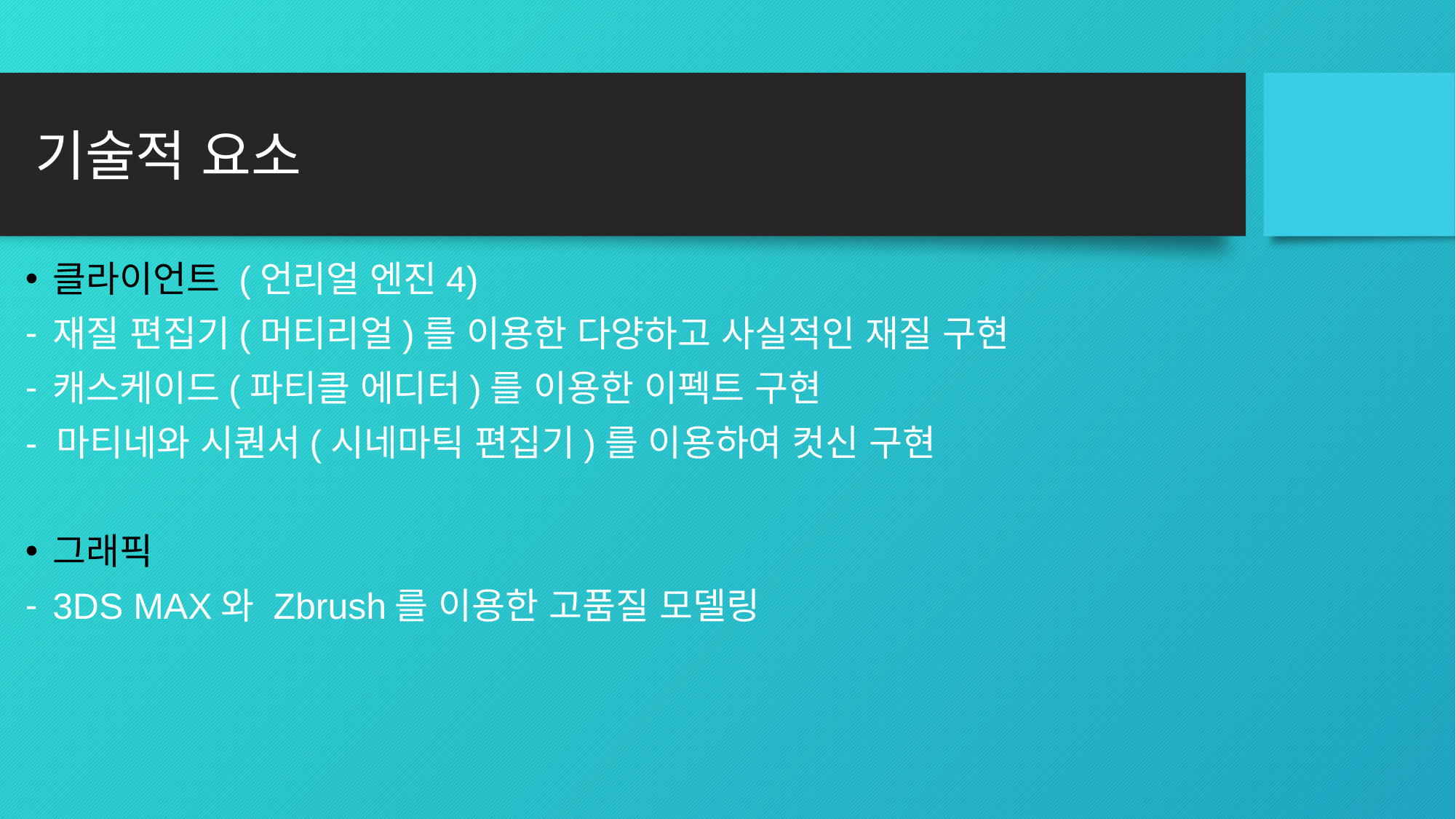

# 기술적 요소
클라이언트 (언리얼 엔진4)
재질 편집기(머티리얼)를 이용한 다양하고 사실적인 재질 구현
캐스케이드(파티클 에디터)를 이용한 이펙트 구현
- 마티네와 시퀀서(시네마틱 편집기)를 이용하여 컷신 구현

그래픽
3DS MAX와 Zbrush를 이용한 고품질 모델링